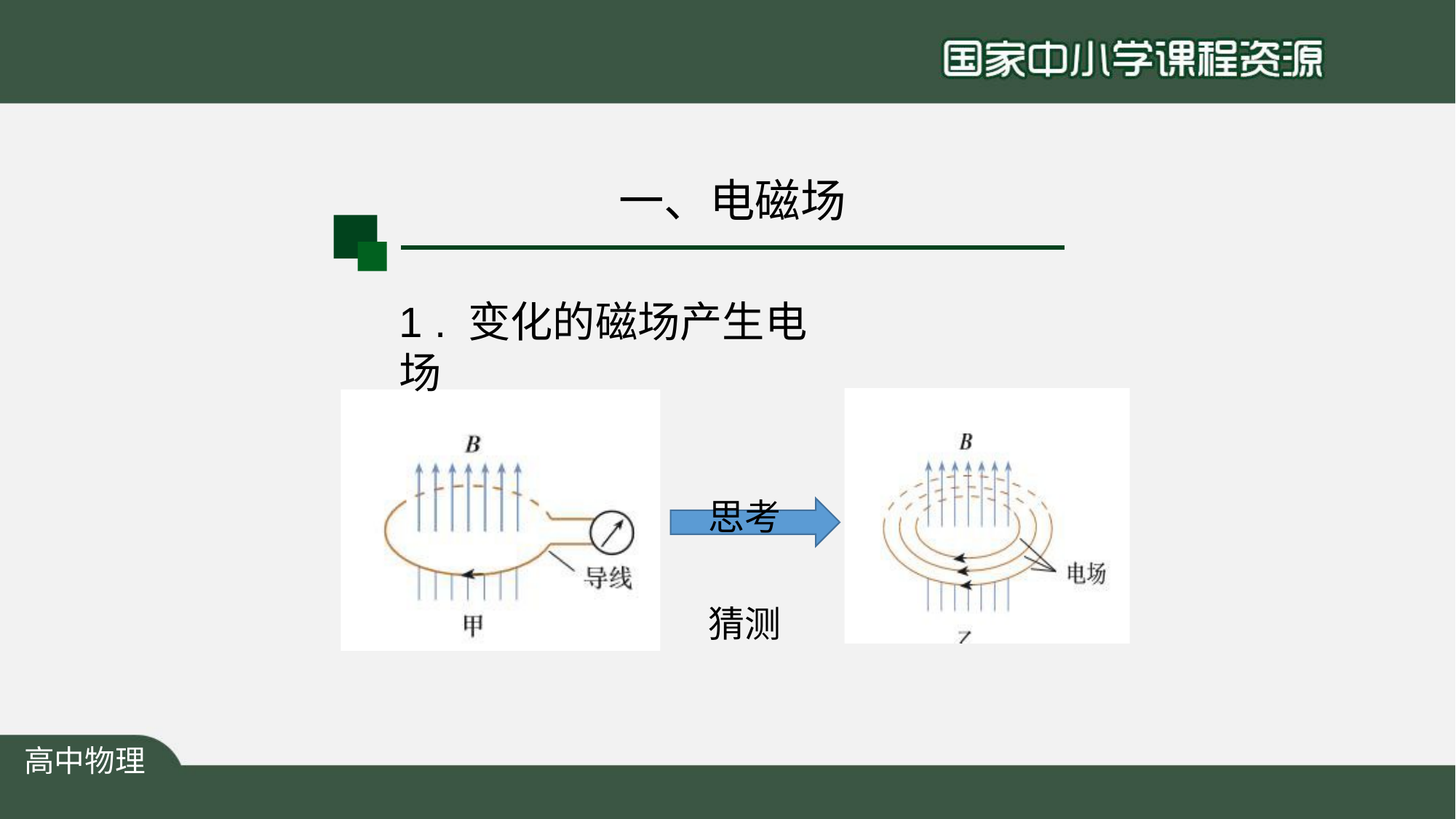

# 一、电磁场

1 . 变化的磁场产生电场
思考 猜测

高中物理